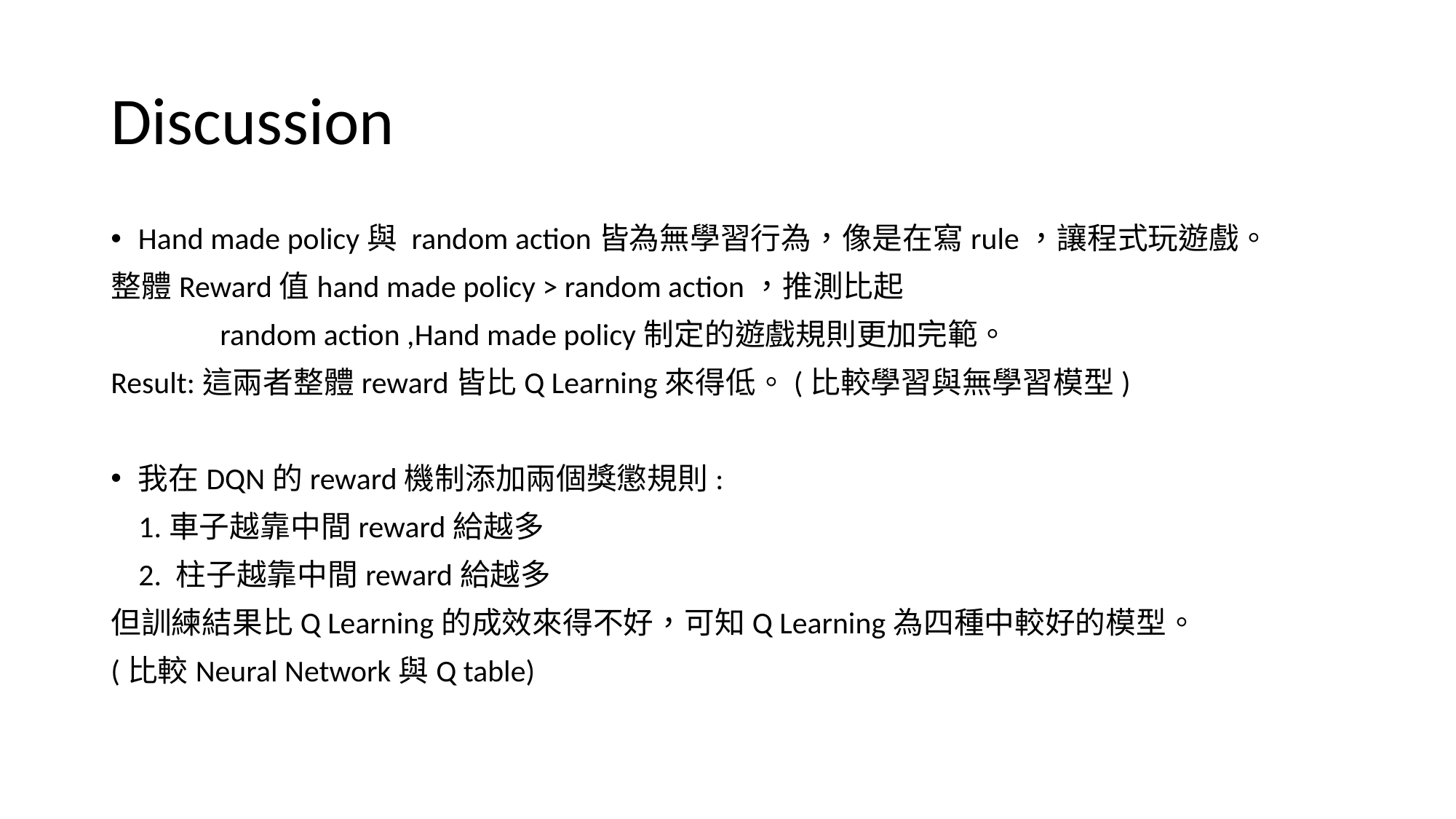

# Discussion
Hand made policy與 random action皆為無學習行為，像是在寫rule，讓程式玩遊戲。
整體Reward值hand made policy > random action，推測比起
	random action ,Hand made policy制定的遊戲規則更加完範。
Result:這兩者整體reward皆比Q Learning來得低。(比較學習與無學習模型)

我在DQN的reward機制添加兩個獎懲規則:
    1.車子越靠中間reward給越多
    2. 柱子越靠中間reward給越多
但訓練結果比Q Learning的成效來得不好，可知Q Learning為四種中較好的模型。
(比較Neural Network與Q table)